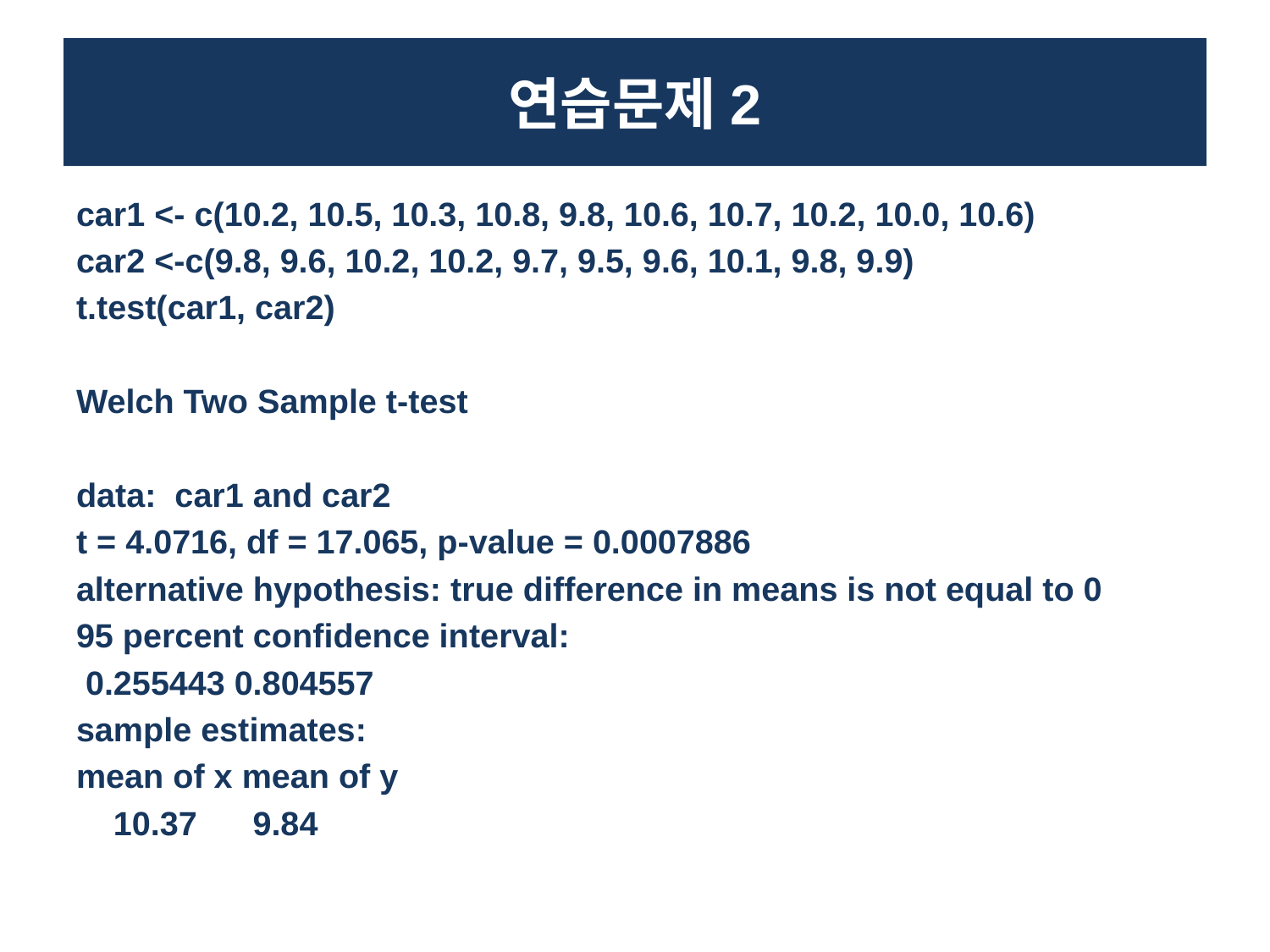

# 연습문제2
car1 <- c(10.2, 10.5, 10.3, 10.8, 9.8, 10.6, 10.7, 10.2, 10.0, 10.6)
car2 <-c(9.8, 9.6, 10.2, 10.2, 9.7, 9.5, 9.6, 10.1, 9.8, 9.9)
t.test(car1, car2)

Welch Two Sample t-test

data:  car1 and car2
t = 4.0716, df = 17.065, p-value = 0.0007886
alternative hypothesis: true difference in means is not equal to 0
95 percent confidence interval:
 0.255443 0.804557
sample estimates:
mean of x mean of y
    10.37      9.84